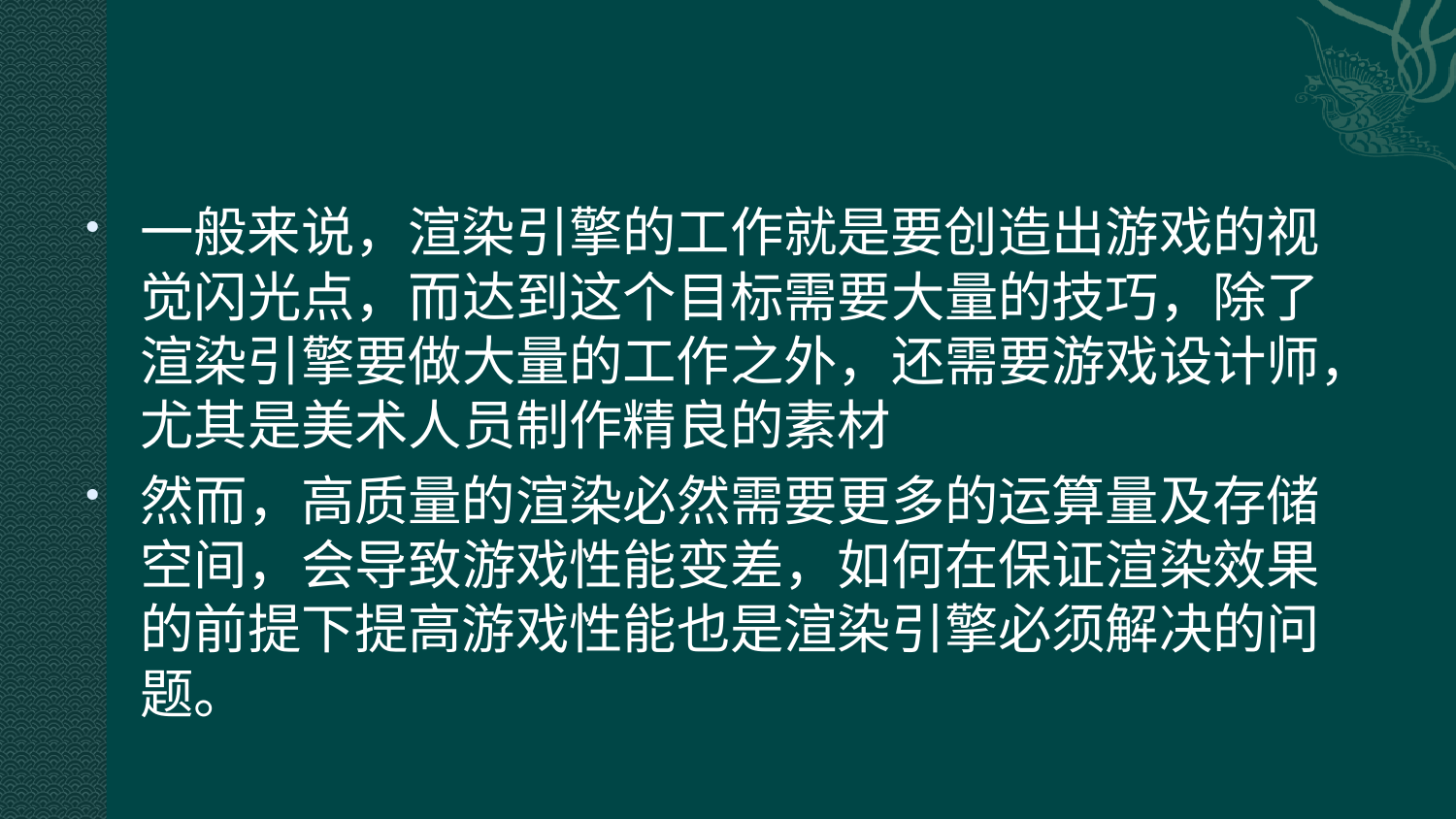

#
一般来说，渲染引擎的工作就是要创造出游戏的视觉闪光点，而达到这个目标需要大量的技巧，除了渲染引擎要做大量的工作之外，还需要游戏设计师，尤其是美术人员制作精良的素材
然而，高质量的渲染必然需要更多的运算量及存储空间，会导致游戏性能变差，如何在保证渲染效果的前提下提高游戏性能也是渲染引擎必须解决的问题。